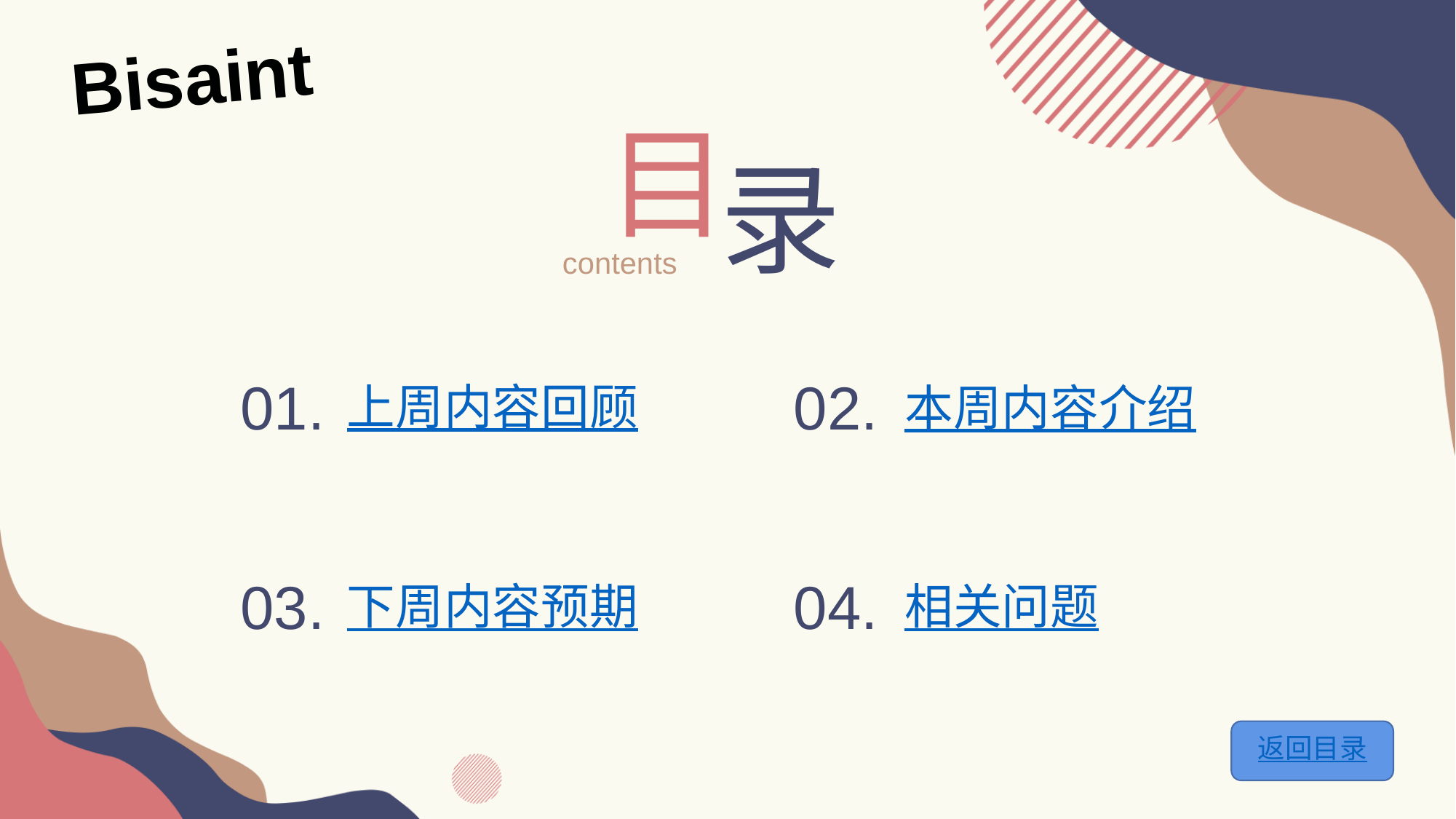

目
录
contents
01.
02.
上周内容回顾
本周内容介绍
03.
04.
下周内容预期
相关问题